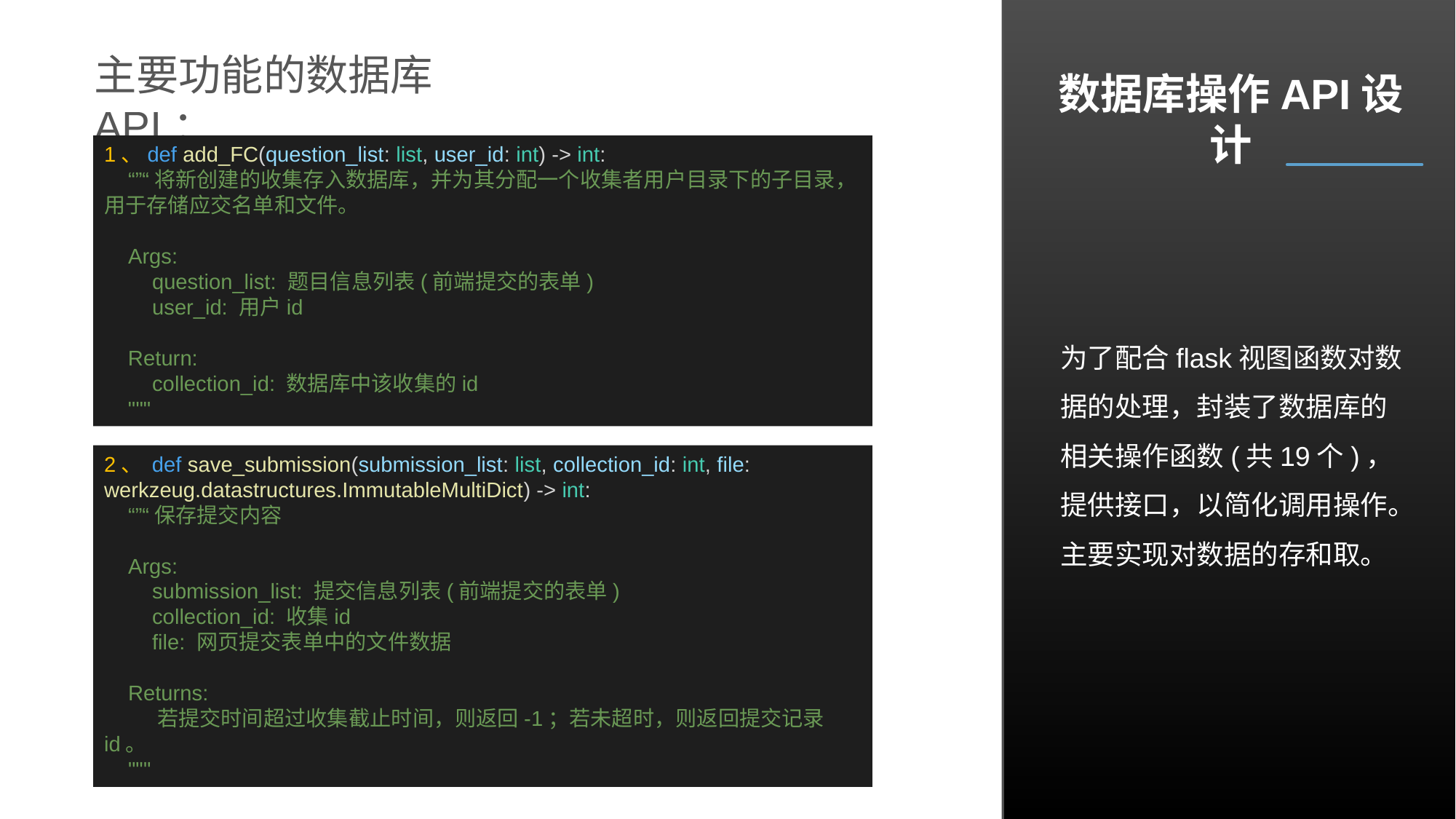

主要功能的数据库API：
数据库操作API设计
1、def add_FC(question_list: list, user_id: int) -> int:
    “”“将新创建的收集存入数据库，并为其分配一个收集者用户目录下的子目录，用于存储应交名单和文件。
    Args:
        question_list: 题目信息列表(前端提交的表单)
        user_id: 用户id
    Return:
        collection_id: 数据库中该收集的id
    """
为了配合flask视图函数对数据的处理，封装了数据库的相关操作函数(共19个)，提供接口，以简化调用操作。
主要实现对数据的存和取。
2、 def save_submission(submission_list: list, collection_id: int, file: werkzeug.datastructures.ImmutableMultiDict) -> int:
    “”“保存提交内容
    Args:
        submission_list: 提交信息列表(前端提交的表单)
        collection_id: 收集id
        file: 网页提交表单中的文件数据
    Returns:
        若提交时间超过收集截止时间，则返回-1；若未超时，则返回提交记录id。
    """